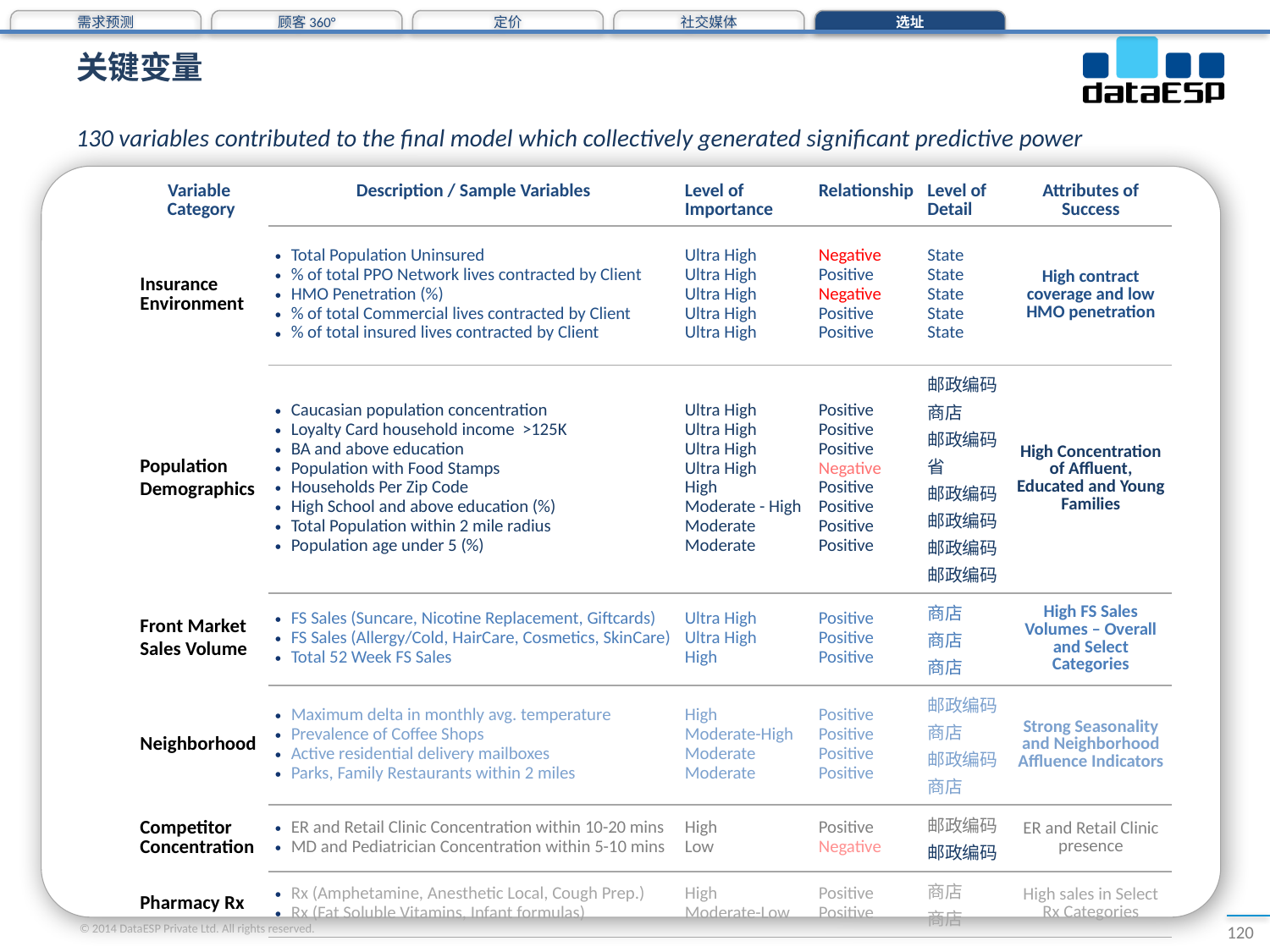

需求预测
顾客360°

定价
社交媒体
选址
# 关键变量
130 variables contributed to the final model which collectively generated significant predictive power

| Variable Category | Description / Sample Variables | Level of Importance | Relationship | Level of Detail | Attributes of Success |
| --- | --- | --- | --- | --- | --- |
| Insurance Environment | Total Population Uninsured % of total PPO Network lives contracted by Client HMO Penetration (%) % of total Commercial lives contracted by Client % of total insured lives contracted by Client | Ultra High Ultra High Ultra High Ultra High Ultra High | Negative Positive Negative Positive Positive | State State State State State | High contract coverage and low HMO penetration |
| Population Demographics | Caucasian population concentration Loyalty Card household income >125K BA and above education Population with Food Stamps Households Per Zip Code High School and above education (%) Total Population within 2 mile radius Population age under 5 (%) | Ultra High Ultra High Ultra High Ultra High High Moderate - High Moderate Moderate | Positive Positive Positive Negative Positive Positive Positive Positive | 邮政编码 商店 邮政编码 省 邮政编码 邮政编码 邮政编码 邮政编码 | High Concentration of Affluent, Educated and Young Families |
| Front Market Sales Volume | FS Sales (Suncare, Nicotine Replacement, Giftcards) FS Sales (Allergy/Cold, HairCare, Cosmetics, SkinCare) Total 52 Week FS Sales | Ultra High Ultra High High | Positive Positive Positive | 商店 商店 商店 | High FS Sales Volumes – Overall and Select Categories |
| Neighborhood | Maximum delta in monthly avg. temperature Prevalence of Coffee Shops Active residential delivery mailboxes Parks, Family Restaurants within 2 miles | High Moderate-High Moderate Moderate | Positive Positive Positive Positive | 邮政编码 商店 邮政编码 商店 | Strong Seasonality and Neighborhood Affluence Indicators |
| Competitor Concentration | ER and Retail Clinic Concentration within 10-20 mins MD and Pediatrician Concentration within 5-10 mins | High Low | Positive Negative | 邮政编码 邮政编码 | ER and Retail Clinic presence |
| Pharmacy Rx | Rx (Amphetamine, Anesthetic Local, Cough Prep.) Rx (Fat Soluble Vitamins, Infant formulas) | High Moderate-Low | Positive Positive | 商店 商店 | High sales in Select Rx Categories |